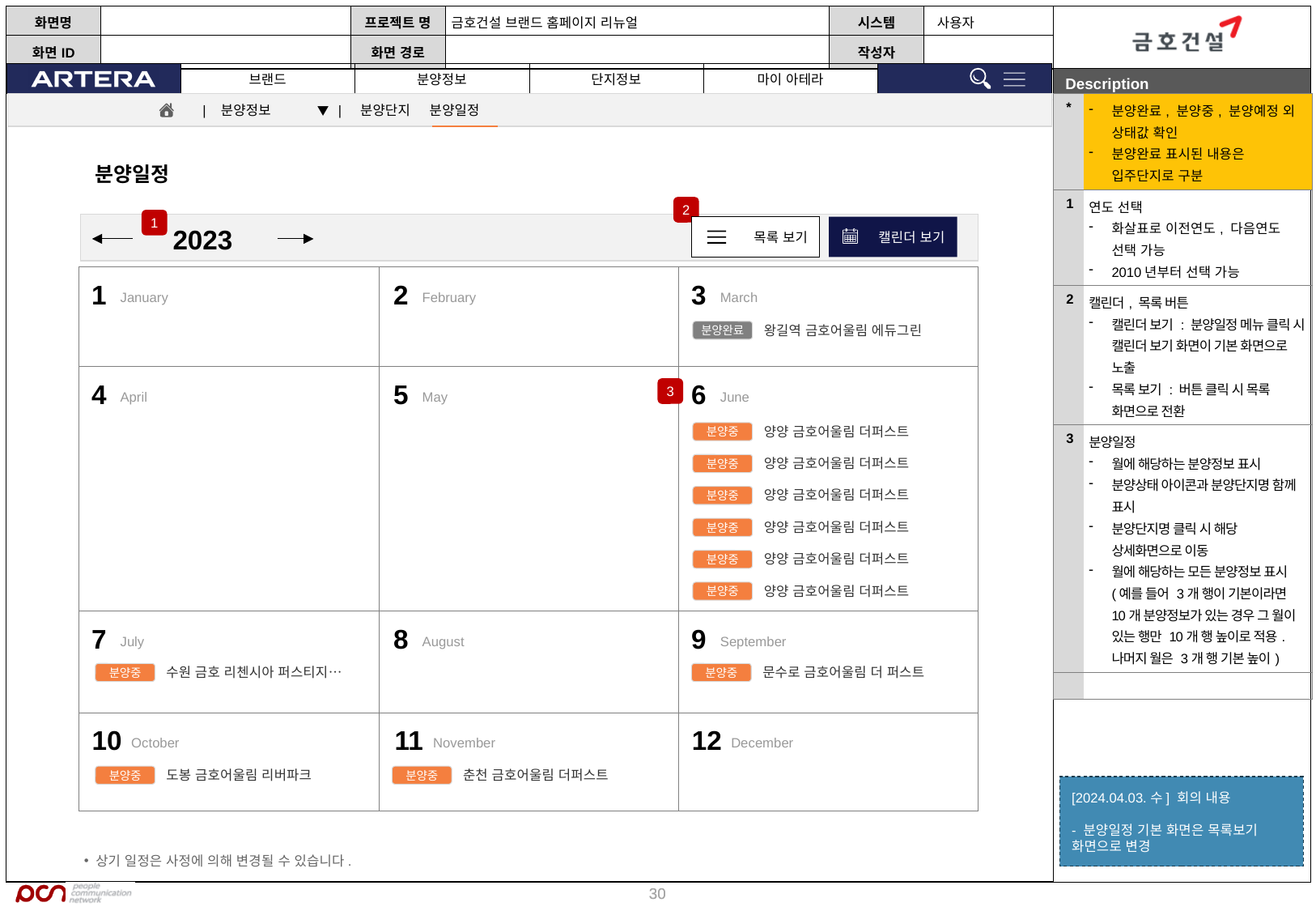

| \* | 분양완료, 분양중, 분양예정 외 상태값 확인 분양완료 표시된 내용은 입주단지로 구분 |
| --- | --- |
| 1 | 연도 선택 화살표로 이전연도, 다음연도 선택 가능 2010년부터 선택 가능 |
| 2 | 캘린더, 목록 버튼 캘린더 보기 : 분양일정 메뉴 클릭 시 캘린더 보기 화면이 기본 화면으로 노출 목록 보기 : 버튼 클릭 시 목록 화면으로 전환 |
| 3 | 분양일정 월에 해당하는 분양정보 표시 분양상태 아이콘과 분양단지명 함께 표시 분양단지명 클릭 시 해당 상세화면으로 이동 월에 해당하는 모든 분양정보 표시(예를 들어 3개 행이 기본이라면 10개 분양정보가 있는 경우 그 월이 있는 행만 10개 행 높이로 적용. 나머지 월은 3개 행 기본 높이) |
|  |  |
|   분양정보            ▼  |    분양단지     분양일정

분양일정
2
1

목록 보기

캘린더 보기

2023
|  |  |  |
| --- | --- | --- |
|  |  |  |
|  |  |  |
|  |  |  |
1
January
2
February
3
March
왕길역 금호어울림 에듀그린
분양완료
4
April
5
May
6
June
3
양양 금호어울림 더퍼스트
분양중
양양 금호어울림 더퍼스트
분양중
양양 금호어울림 더퍼스트
분양중
양양 금호어울림 더퍼스트
분양중
양양 금호어울림 더퍼스트
분양중
양양 금호어울림 더퍼스트
분양중
7
July
8
August
9
September
수원 금호 리첸시아 퍼스티지…
분양중
문수로 금호어울림 더 퍼스트
분양중
10
October
11
November
12
December
도봉 금호어울림 리버파크
분양중
춘천 금호어울림 더퍼스트
분양중
[2024.04.03.수] 회의 내용
- 분양일정 기본 화면은 목록보기 화면으로 변경
 상기 일정은 사정에 의해 변경될 수 있습니다.